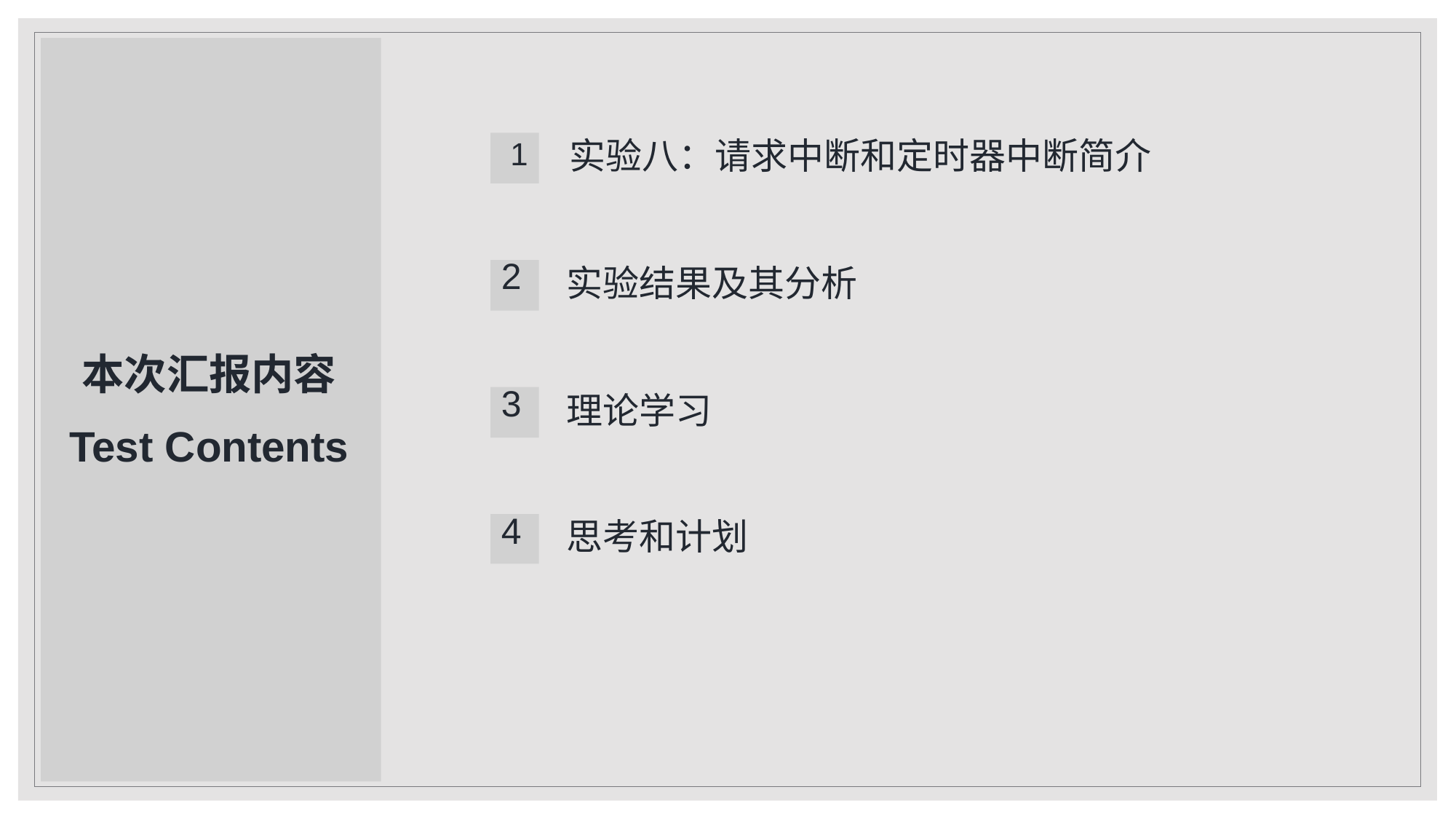

实验八：请求中断和定时器中断简介
 1
2
实验结果及其分析
本次汇报内容
3
理论学习
Test Contents
思考和计划
4